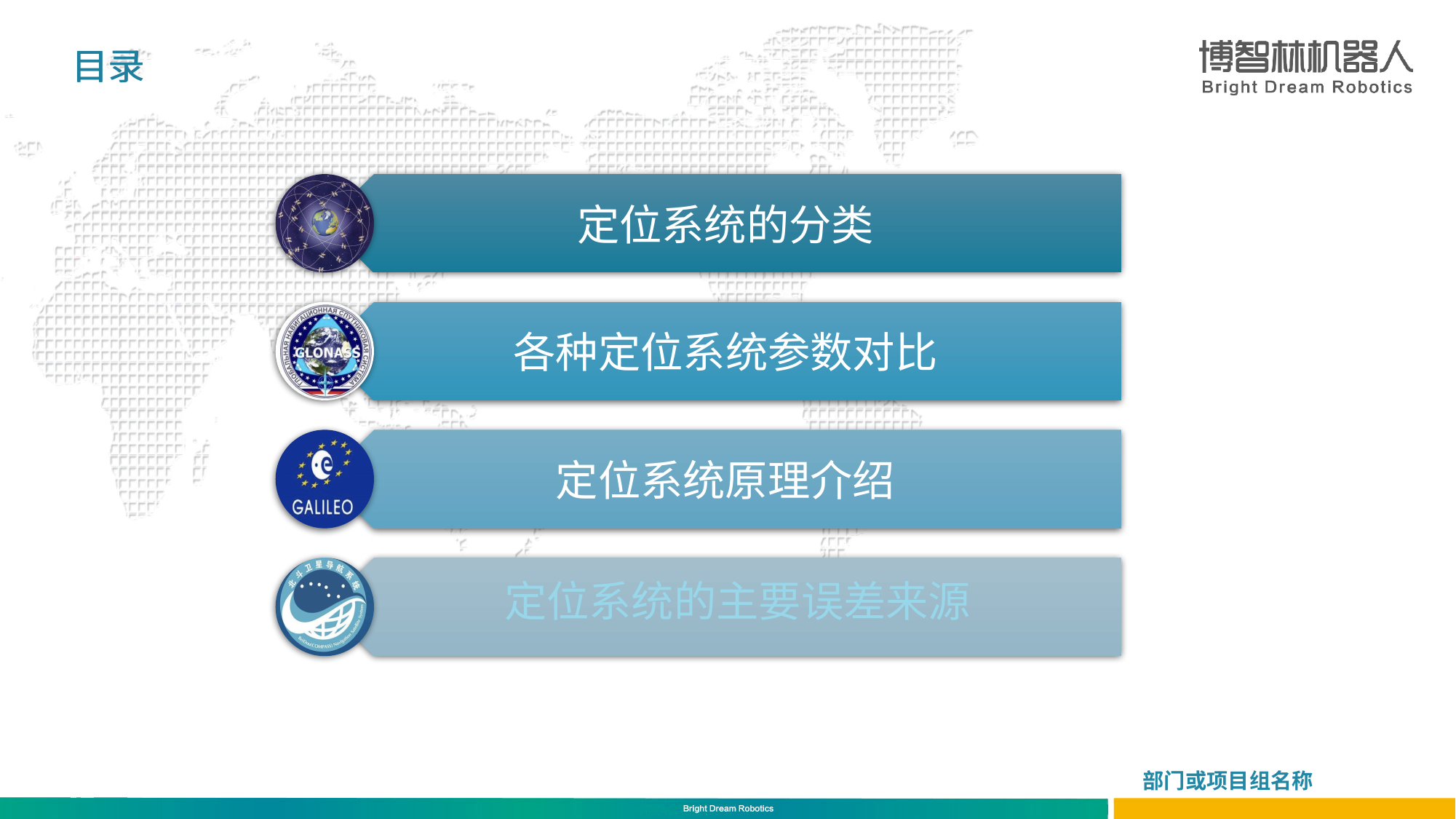

目录
目录
定位系统的分类
各种定位系统参数对比
定位系统原理介绍

定位系统的主要误差来源